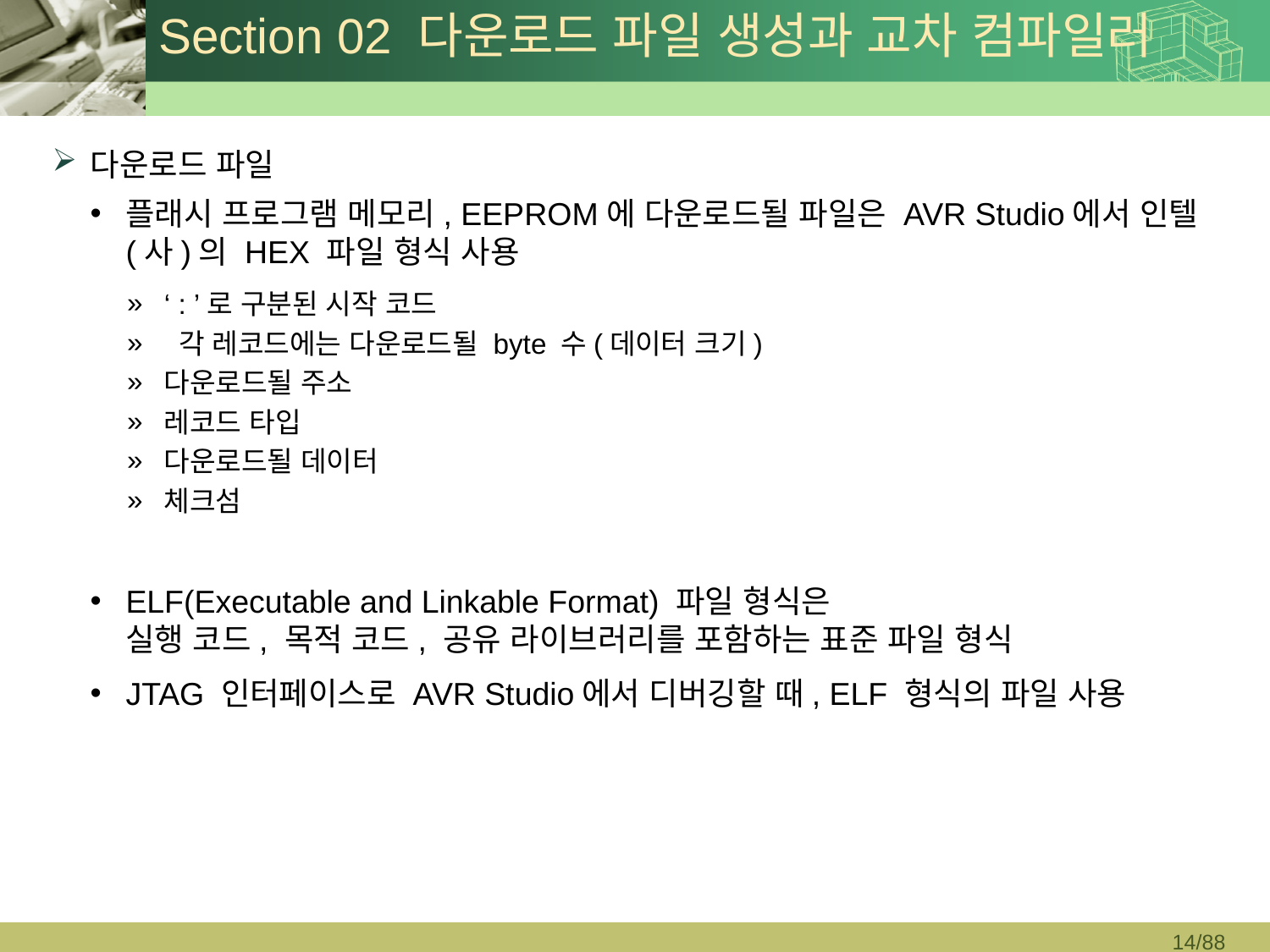

# Section 02 다운로드 파일 생성과 교차 컴파일러
다운로드 파일
플래시 프로그램 메모리, EEPROM에 다운로드될 파일은 AVR Studio에서 인텔(사)의 HEX 파일 형식 사용
‘ : ’로 구분된 시작 코드
 각 레코드에는 다운로드될 byte 수(데이터 크기)
다운로드될 주소
레코드 타입
다운로드될 데이터
체크섬

ELF(Executable and Linkable Format) 파일 형식은
실행 코드, 목적 코드, 공유 라이브러리를 포함하는 표준 파일 형식
JTAG 인터페이스로 AVR Studio에서 디버깅할 때, ELF 형식의 파일 사용